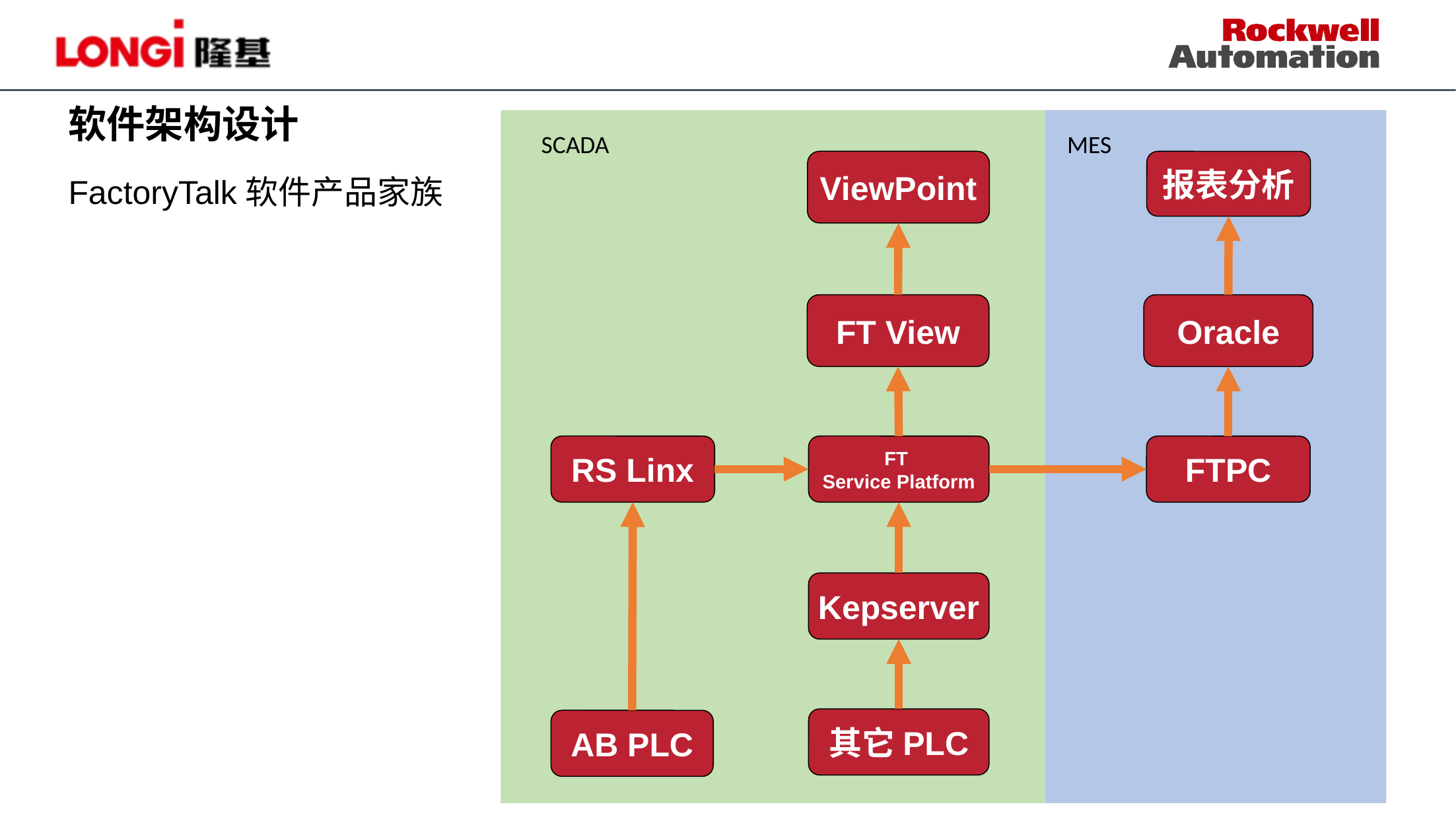

软件架构设计

SCADA
MES
ViewPoint
报表分析
FactoryTalk软件产品家族
FT View
Oracle
RS Linx
FT
Service Platform
FTPC
Kepserver
其它PLC
AB PLC